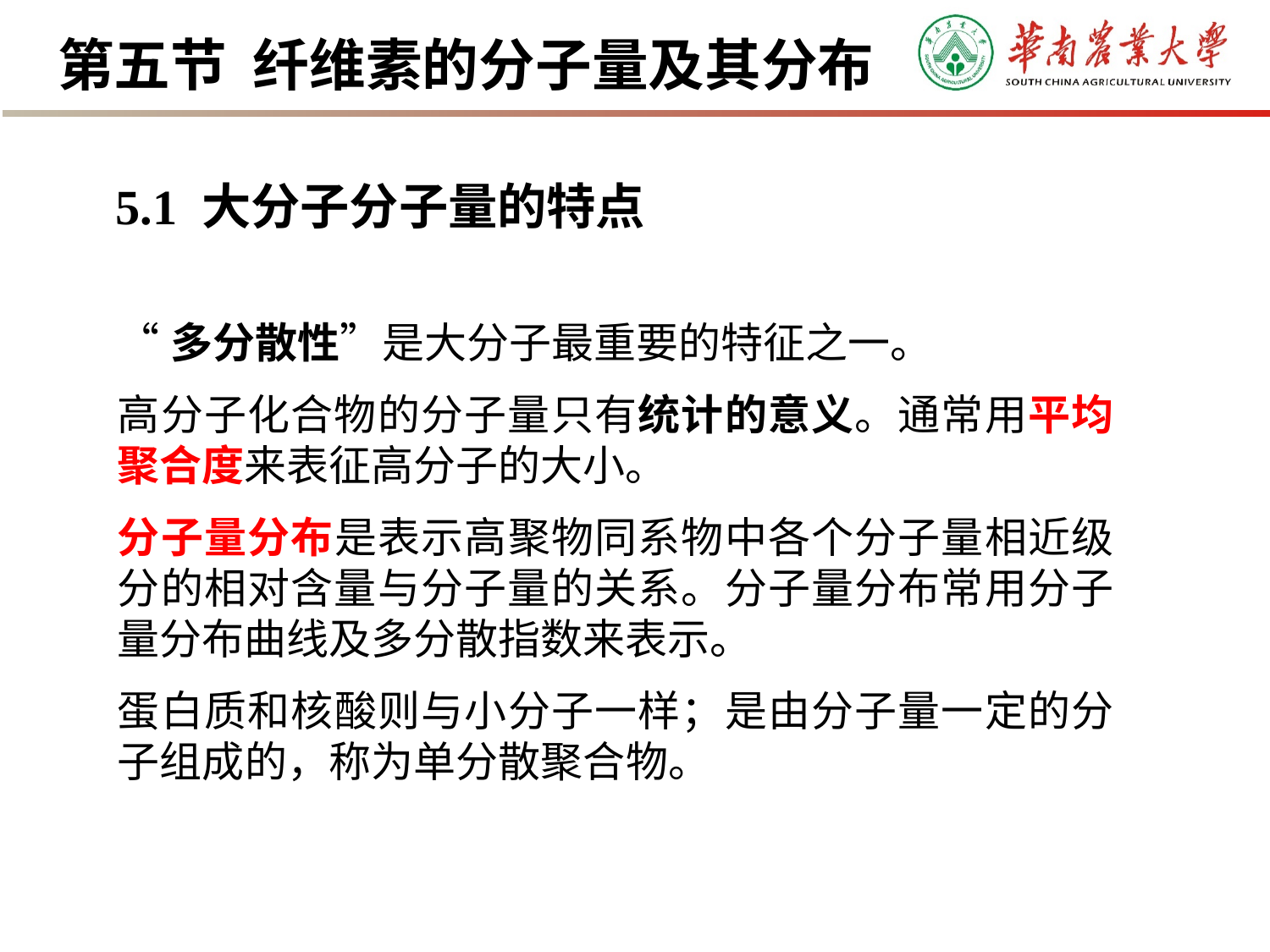

# 第五节  纤维素的分子量及其分布
5.1 大分子分子量的特点
“多分散性”是大分子最重要的特征之一。
高分子化合物的分子量只有统计的意义。通常用平均聚合度来表征高分子的大小。
分子量分布是表示高聚物同系物中各个分子量相近级分的相对含量与分子量的关系。分子量分布常用分子量分布曲线及多分散指数来表示。
蛋白质和核酸则与小分子一样；是由分子量一定的分子组成的，称为单分散聚合物。